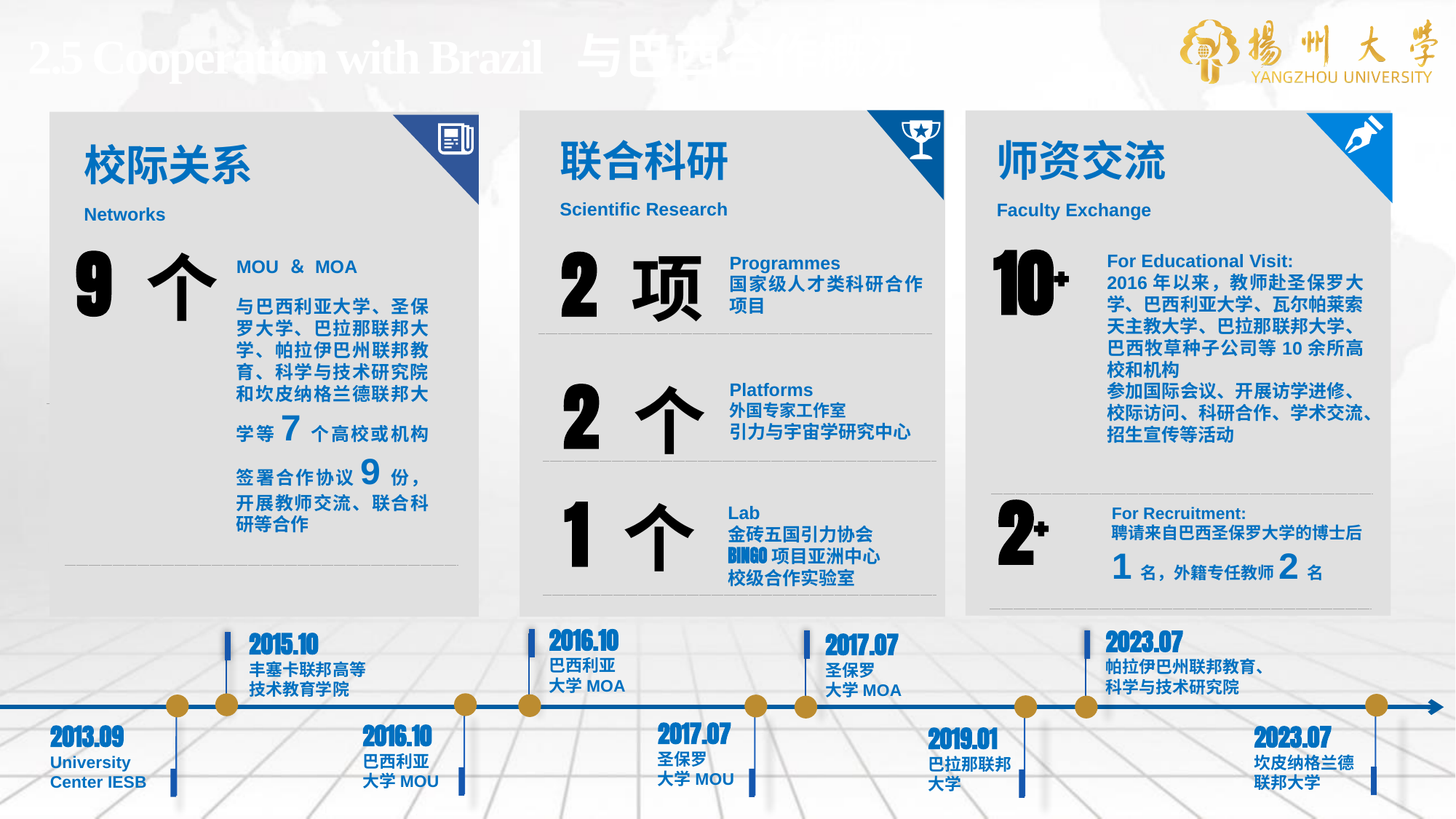

2.5 Cooperation with Brazil  与巴西合作概况

校际关系
Networks
9 个
MOU ＆ MOA
与巴西利亚大学、圣保罗大学、巴拉那联邦大学、帕拉伊巴州联邦教育、科学与技术研究院和坎皮纳格兰德联邦大学等7个高校或机构签署合作协议9份，开展教师交流、联合科研等合作

联合科研
Scientific Research
师资交流
Faculty Exchange
10+
2 项
Programmes
国家级人才类科研合作项目
For Educational Visit:
2016年以来，教师赴圣保罗大学、巴西利亚大学、瓦尔帕莱索天主教大学、巴拉那联邦大学、巴西牧草种子公司等10余所高校和机构
参加国际会议、开展访学进修、校际访问、科研合作、学术交流、招生宣传等活动
2 个
Platforms
外国专家工作室
引力与宇宙学研究中心
2+
1 个
Lab
金砖五国引力协会
BINGO项目亚洲中心
校级合作实验室
For Recruitment:
聘请来自巴西圣保罗大学的博士后1名，外籍专任教师2名
2016.10
巴西利亚
大学MOA

2023.07
帕拉伊巴州联邦教育、科学与技术研究院

2015.10
丰塞卡联邦高等技术教育学院

2017.07
圣保罗
大学MOA

2016.10
巴西利亚
大学MOU

2023.07
坎皮纳格兰德联邦大学

2013.09
University Center IESB

2017.07
圣保罗
大学MOU

2019.01
巴拉那联邦大学